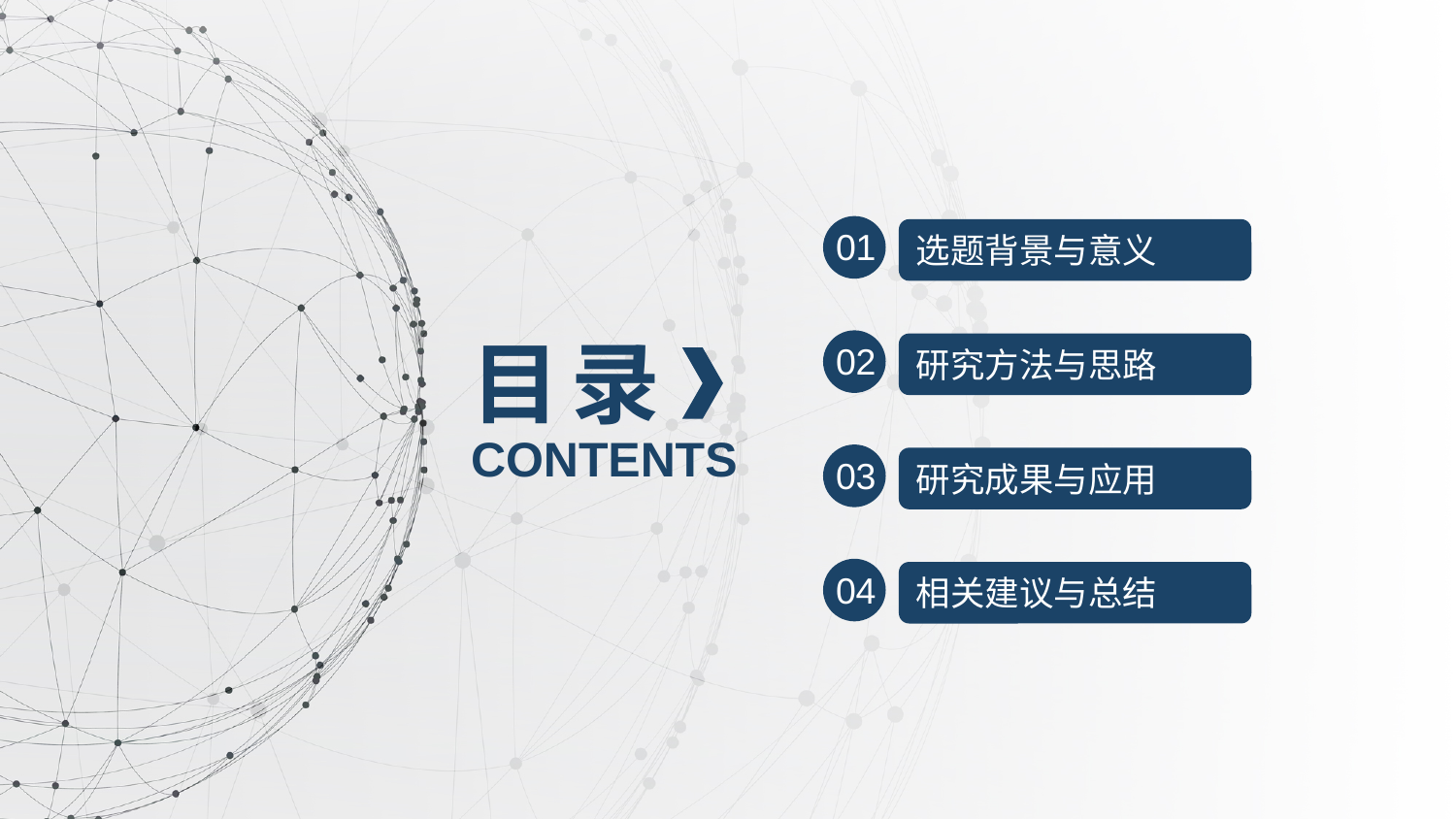

01
选题背景与意义
目 录

02
研究方法与思路

CONTENTS

03
研究成果与应用

04
相关建议与总结